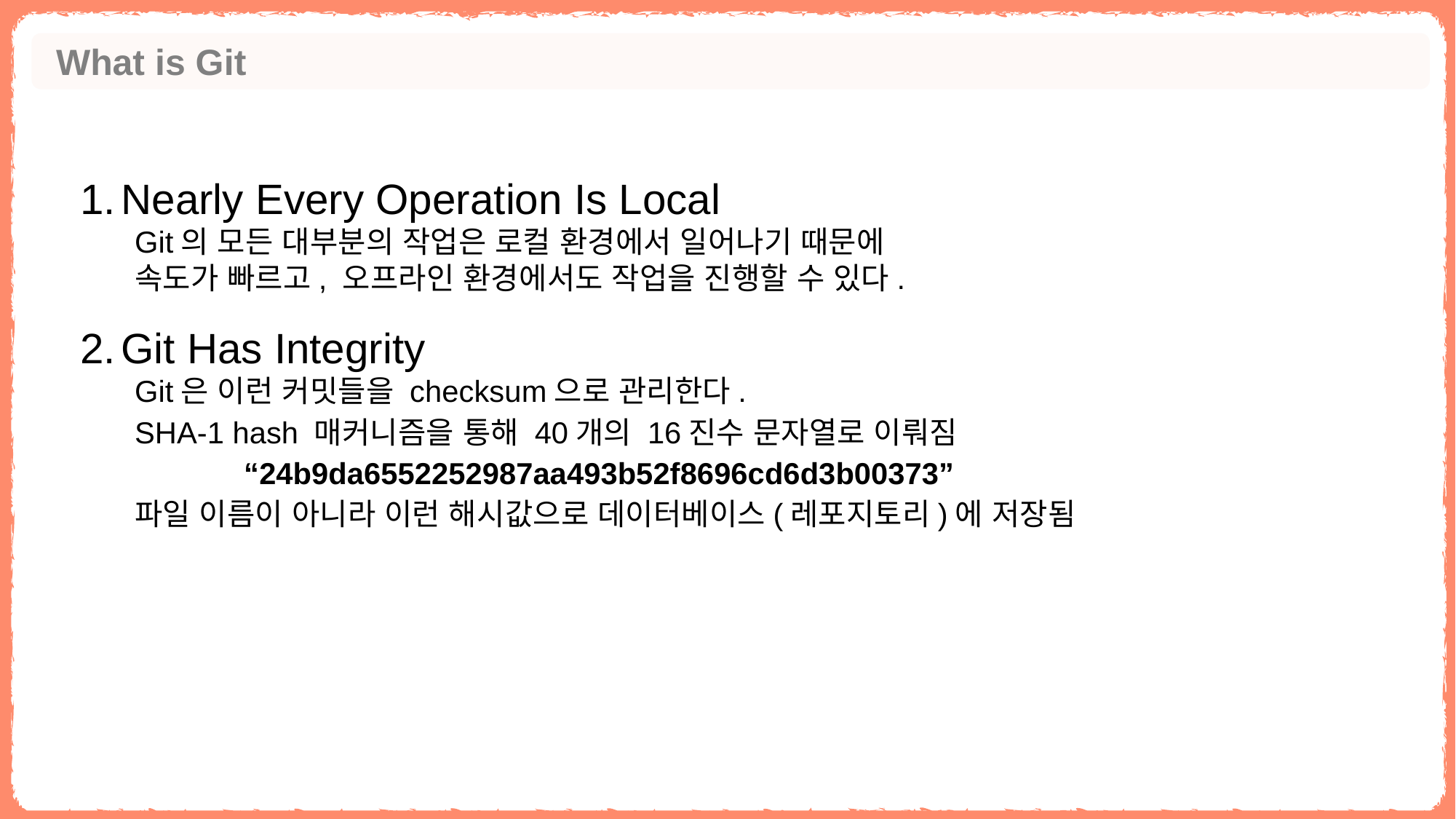

What is Git
Nearly Every Operation Is Local
Git의 모든 대부분의 작업은 로컬 환경에서 일어나기 때문에
속도가 빠르고, 오프라인 환경에서도 작업을 진행할 수 있다.
Git Has Integrity
Git은 이런 커밋들을 checksum으로 관리한다.
SHA-1 hash 매커니즘을 통해 40개의 16진수 문자열로 이뤄짐
	“24b9da6552252987aa493b52f8696cd6d3b00373”
파일 이름이 아니라 이런 해시값으로 데이터베이스(레포지토리)에 저장됨